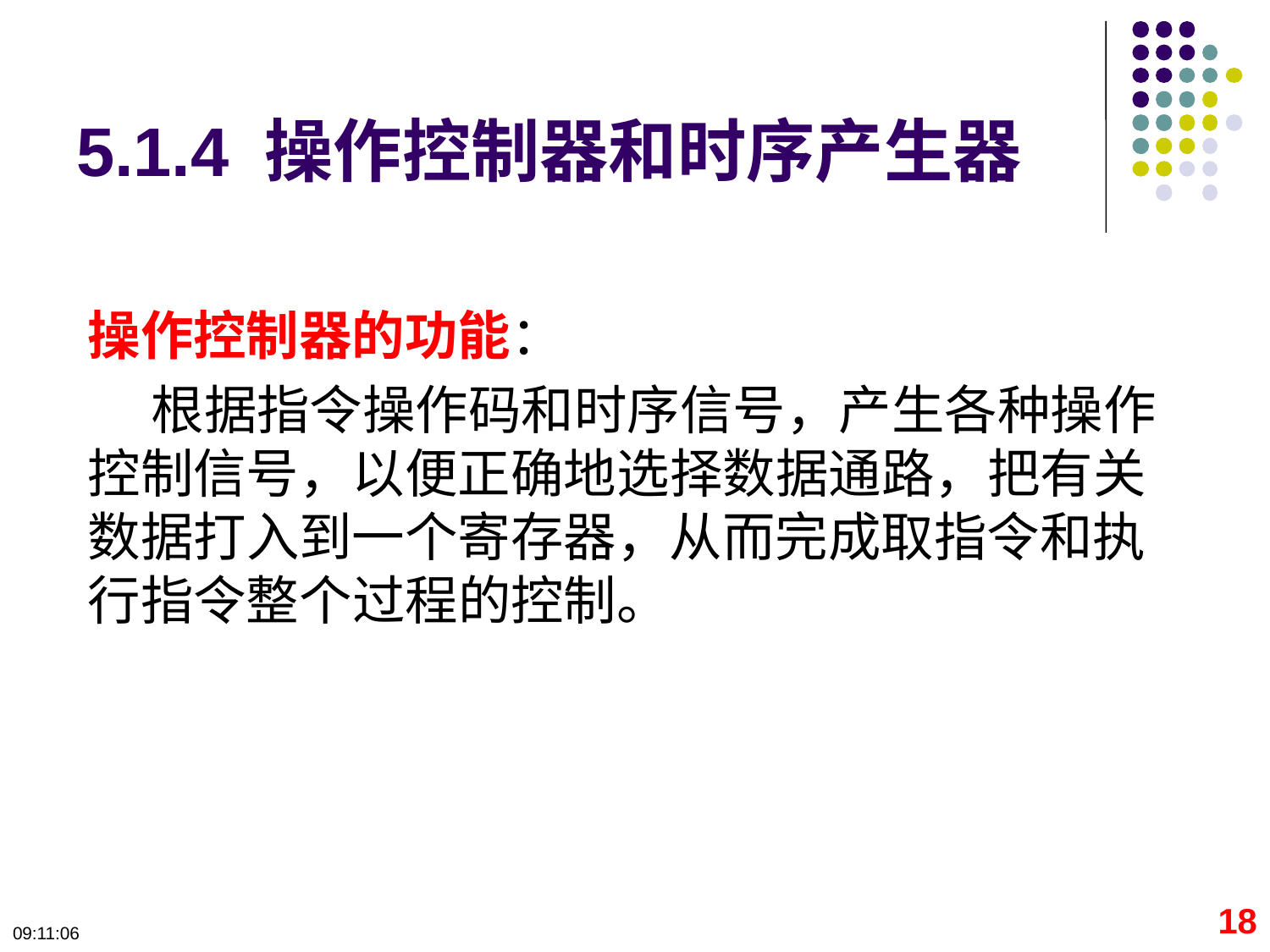

# 5.1.4 操作控制器和时序产生器
操作控制器的功能：
根据指令操作码和时序信号，产生各种操作控制信号，以便正确地选择数据通路，把有关数据打入到一个寄存器，从而完成取指令和执行指令整个过程的控制。
18
09:11:06